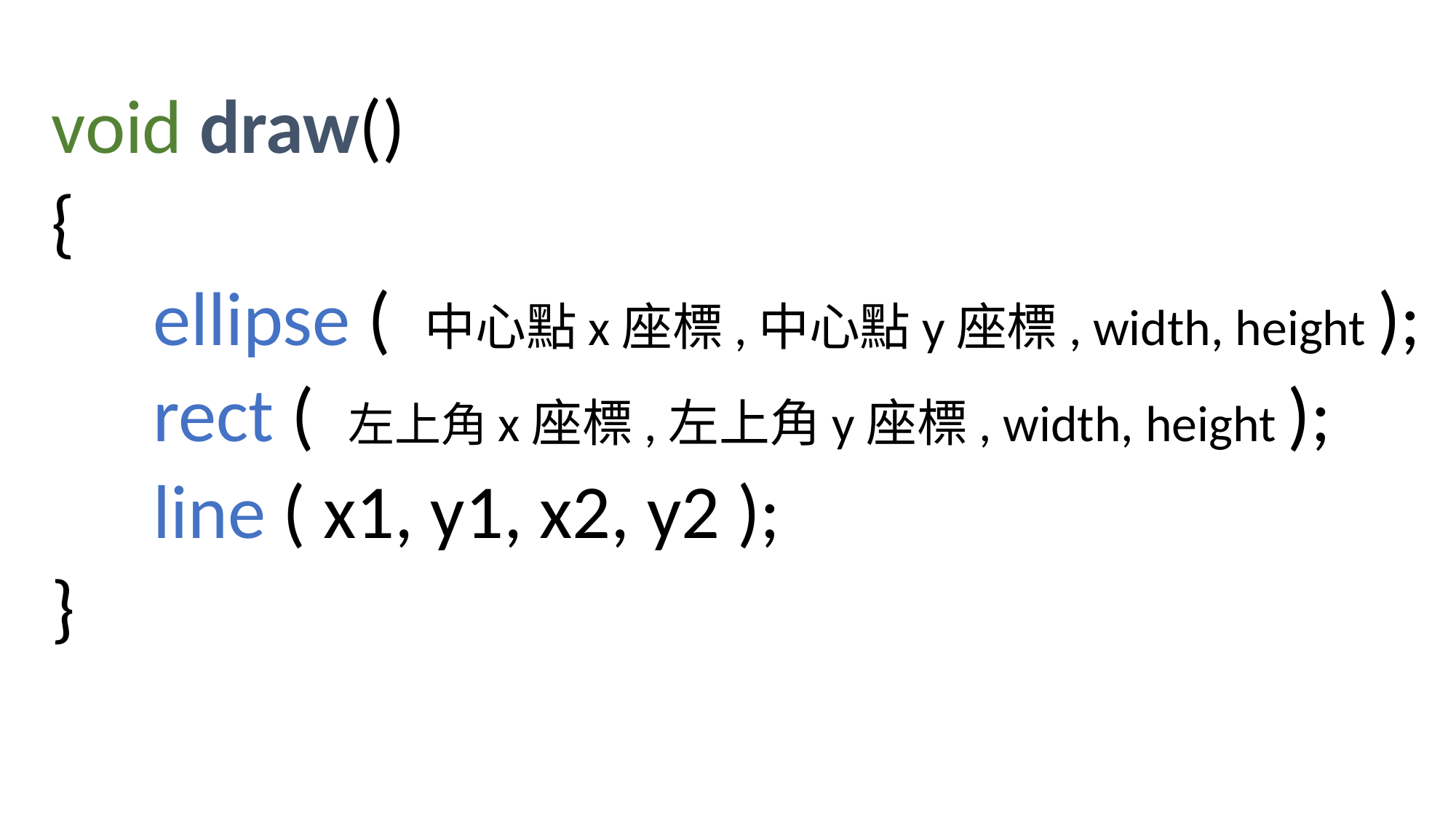

void draw()
{
	ellipse ( 中心點x座標,中心點y座標, width, height );
	rect ( 左上角x座標,左上角y座標, width, height );
	line ( x1, y1, x2, y2 );
}